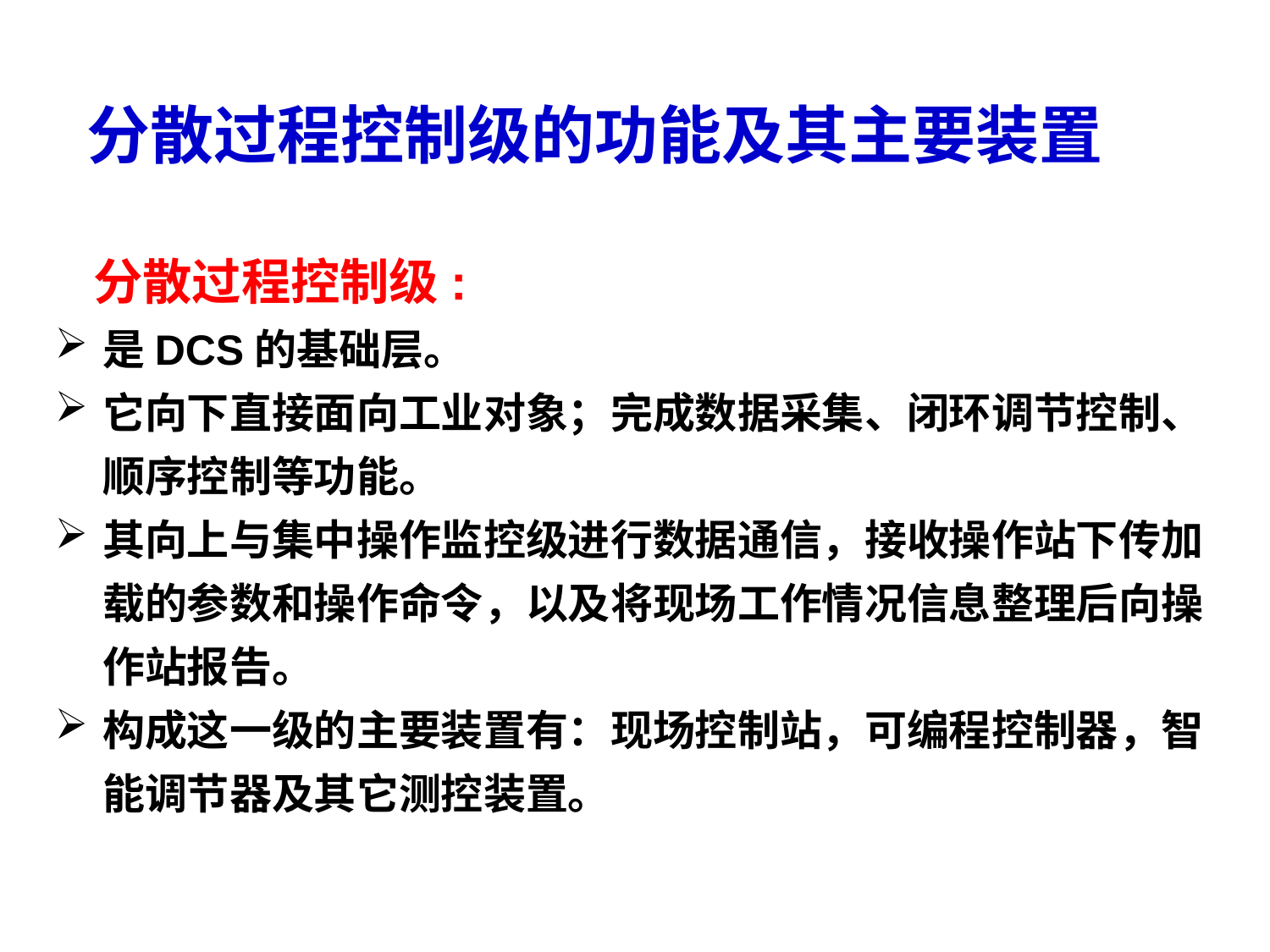

# 分散过程控制级的功能及其主要装置
   分散过程控制级:
是DCS的基础层。
它向下直接面向工业对象；完成数据采集、闭环调节控制、顺序控制等功能。
其向上与集中操作监控级进行数据通信，接收操作站下传加载的参数和操作命令，以及将现场工作情况信息整理后向操作站报告。
构成这一级的主要装置有：现场控制站，可编程控制器，智能调节器及其它测控装置。